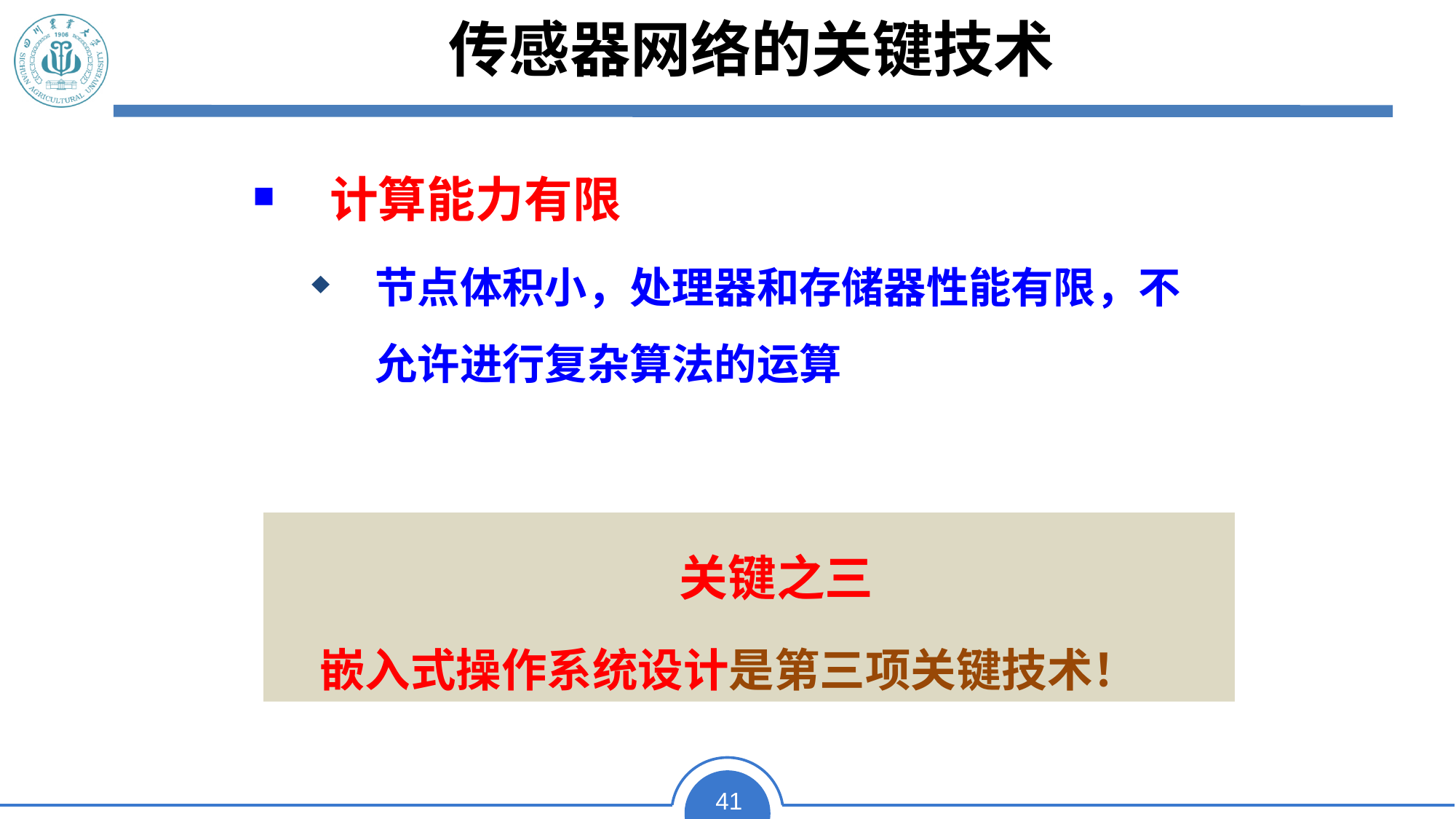

传感器网络的关键技术
计算能力有限
节点体积小，处理器和存储器性能有限，不允许进行复杂算法的运算
关键之三
　嵌入式操作系统设计是第三项关键技术！